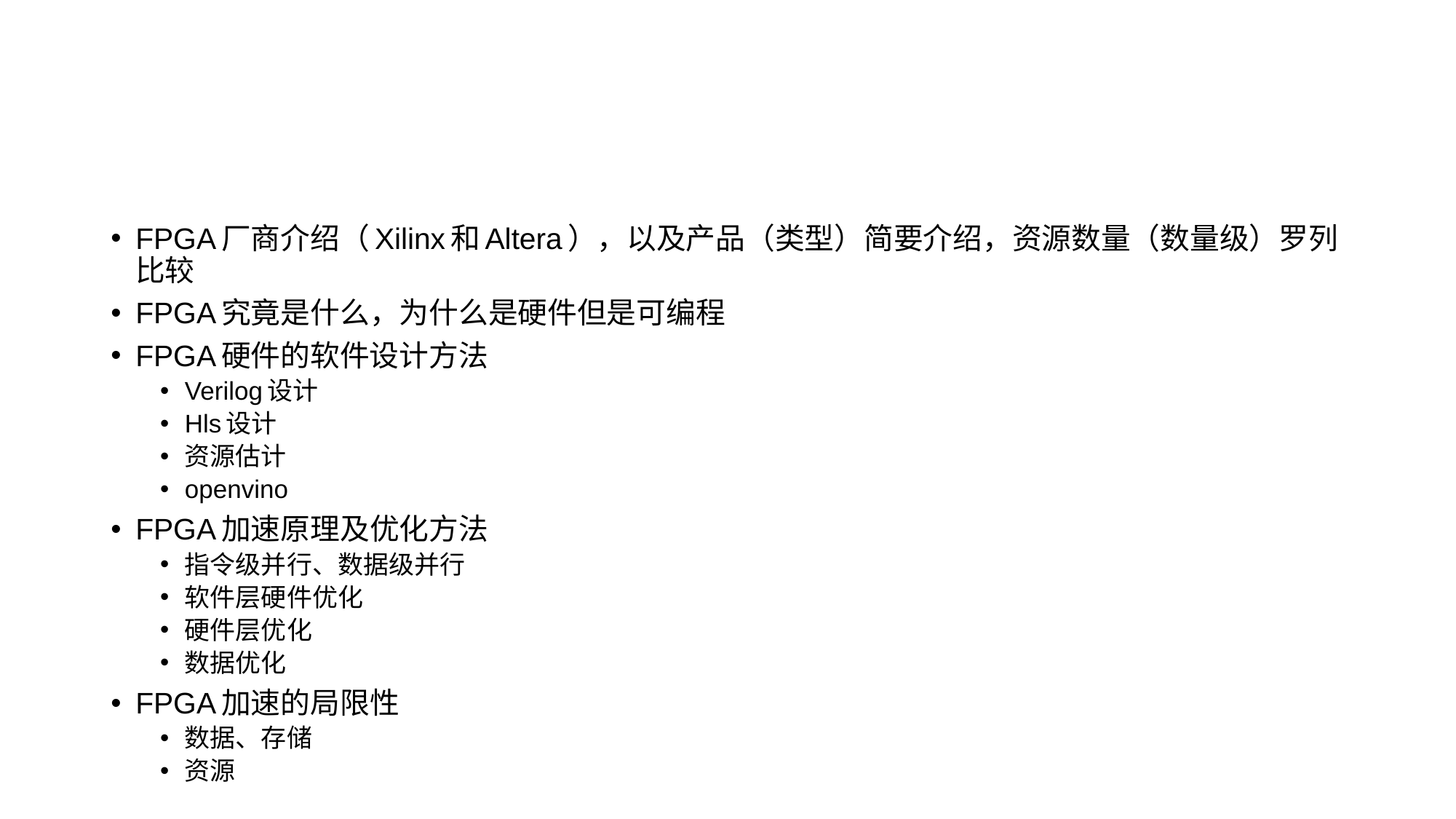

#
FPGA厂商介绍（Xilinx和Altera），以及产品（类型）简要介绍，资源数量（数量级）罗列比较
FPGA究竟是什么，为什么是硬件但是可编程
FPGA硬件的软件设计方法
Verilog设计
Hls设计
资源估计
openvino
FPGA加速原理及优化方法
指令级并行、数据级并行
软件层硬件优化
硬件层优化
数据优化
FPGA加速的局限性
数据、存储
资源